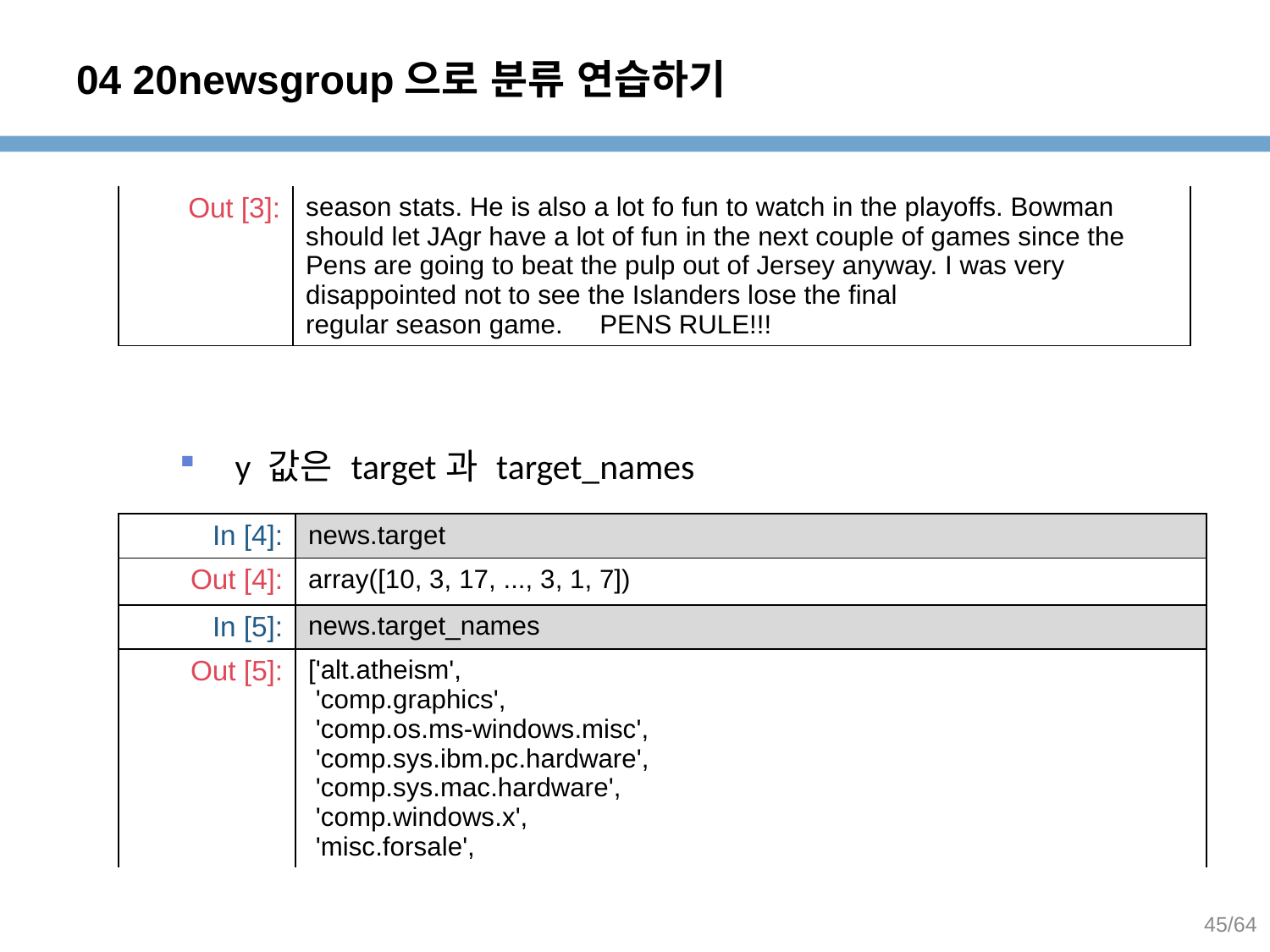

# 04 20newsgroup으로 분류 연습하기

y 값은 target과 target_names
| Out [3]: | season stats. He is also a lot fo fun to watch in the playoffs. Bowman should let JAgr have a lot of fun in the next couple of games since the Pens are going to beat the pulp out of Jersey anyway. I was very disappointed not to see the Islanders lose the final regular season game. PENS RULE!!! |
| --- | --- |
| In [4]: | news.target |
| --- | --- |
| Out [4]: | array([10, 3, 17, ..., 3, 1, 7]) |
| In [5]: | news.target\_names |
| Out [5]: | ['alt.atheism', 'comp.graphics', 'comp.os.ms-windows.misc', 'comp.sys.ibm.pc.hardware', 'comp.sys.mac.hardware', 'comp.windows.x', 'misc.forsale', |
45/64